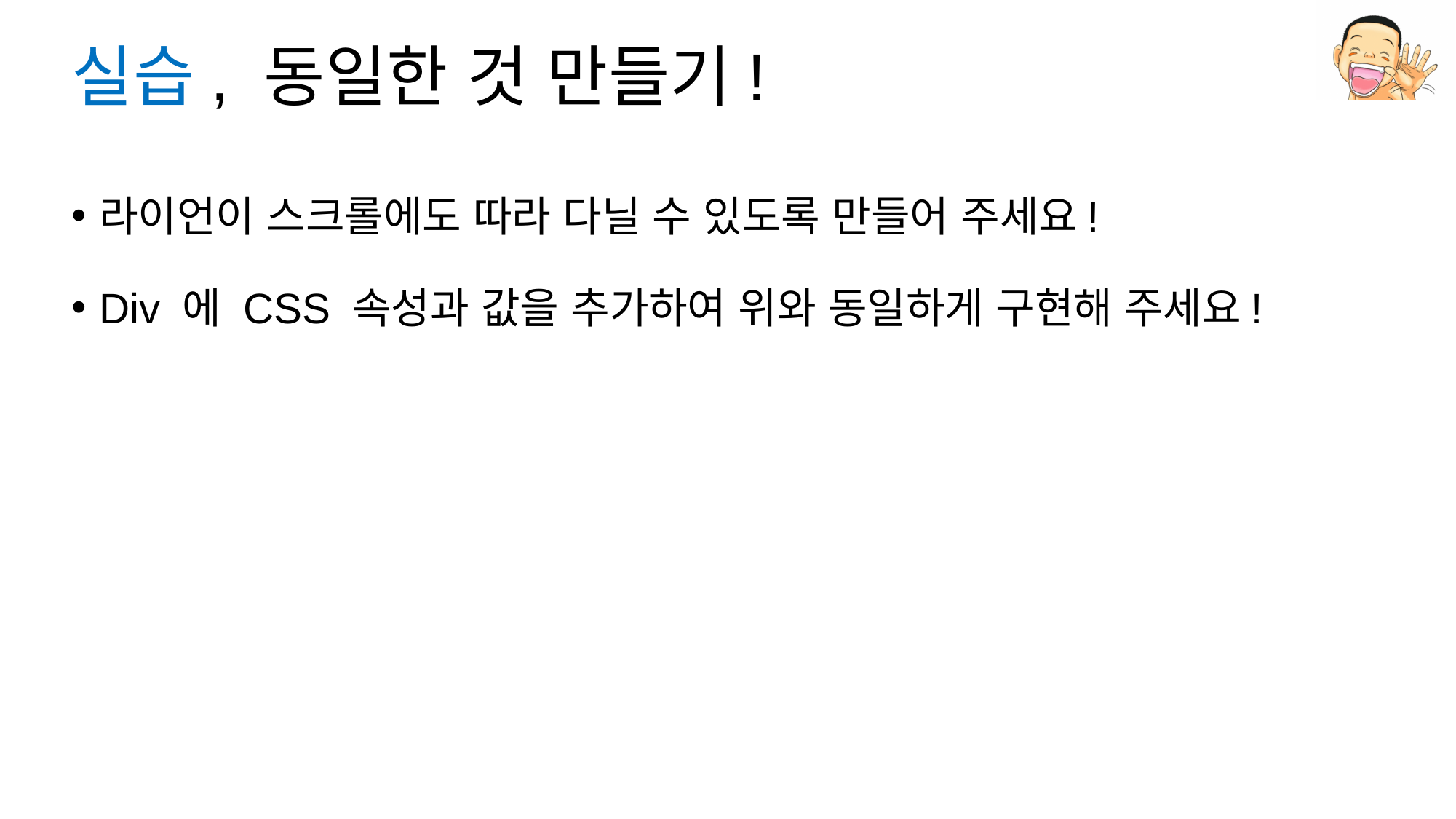

# 실습, 동일한 것 만들기!
라이언이 스크롤에도 따라 다닐 수 있도록 만들어 주세요!
Div 에 CSS 속성과 값을 추가하여 위와 동일하게 구현해 주세요!